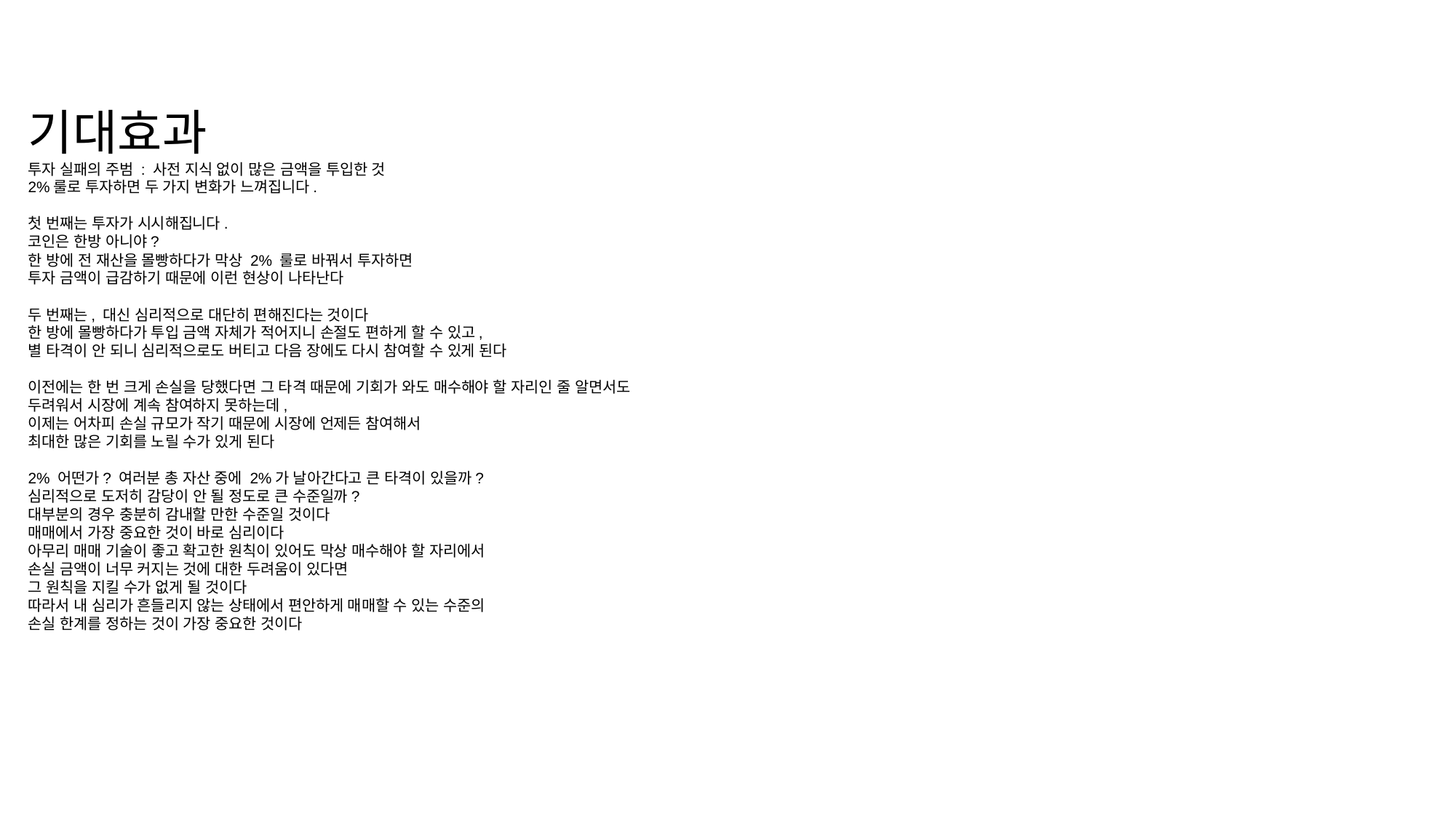

기대효과
투자 실패의 주범 : 사전 지식 없이 많은 금액을 투입한 것
2%룰로 투자하면 두 가지 변화가 느껴집니다.

첫 번째는 투자가 시시해집니다.
코인은 한방 아니야?
한 방에 전 재산을 몰빵하다가 막상 2% 룰로 바꿔서 투자하면
투자 금액이 급감하기 때문에 이런 현상이 나타난다

두 번째는, 대신 심리적으로 대단히 편해진다는 것이다
한 방에 몰빵하다가 투입 금액 자체가 적어지니 손절도 편하게 할 수 있고,
별 타격이 안 되니 심리적으로도 버티고 다음 장에도 다시 참여할 수 있게 된다

이전에는 한 번 크게 손실을 당했다면 그 타격 때문에 기회가 와도 매수해야 할 자리인 줄 알면서도
두려워서 시장에 계속 참여하지 못하는데,
이제는 어차피 손실 규모가 작기 때문에 시장에 언제든 참여해서
최대한 많은 기회를 노릴 수가 있게 된다

2% 어떤가? 여러분 총 자산 중에 2%가 날아간다고 큰 타격이 있을까?
심리적으로 도저히 감당이 안 될 정도로 큰 수준일까?
대부분의 경우 충분히 감내할 만한 수준일 것이다
매매에서 가장 중요한 것이 바로 심리이다
아무리 매매 기술이 좋고 확고한 원칙이 있어도 막상 매수해야 할 자리에서
손실 금액이 너무 커지는 것에 대한 두려움이 있다면
그 원칙을 지킬 수가 없게 될 것이다
따라서 내 심리가 흔들리지 않는 상태에서 편안하게 매매할 수 있는 수준의
손실 한계를 정하는 것이 가장 중요한 것이다